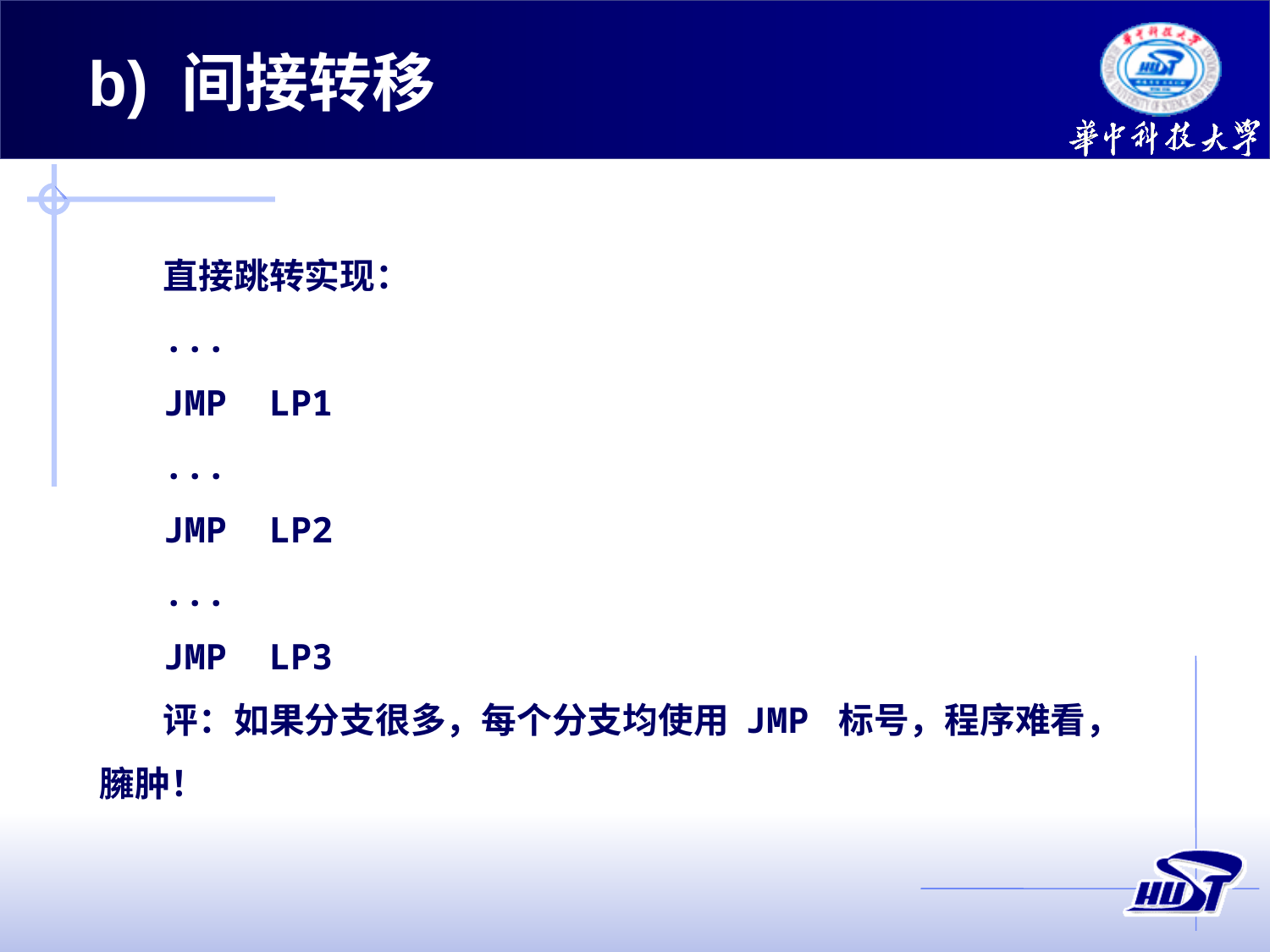

b) 间接转移
直接跳转实现：
...
JMP  LP1
...
JMP  LP2
...
JMP  LP3
评：如果分支很多，每个分支均使用 JMP 标号，程序难看，臃肿！